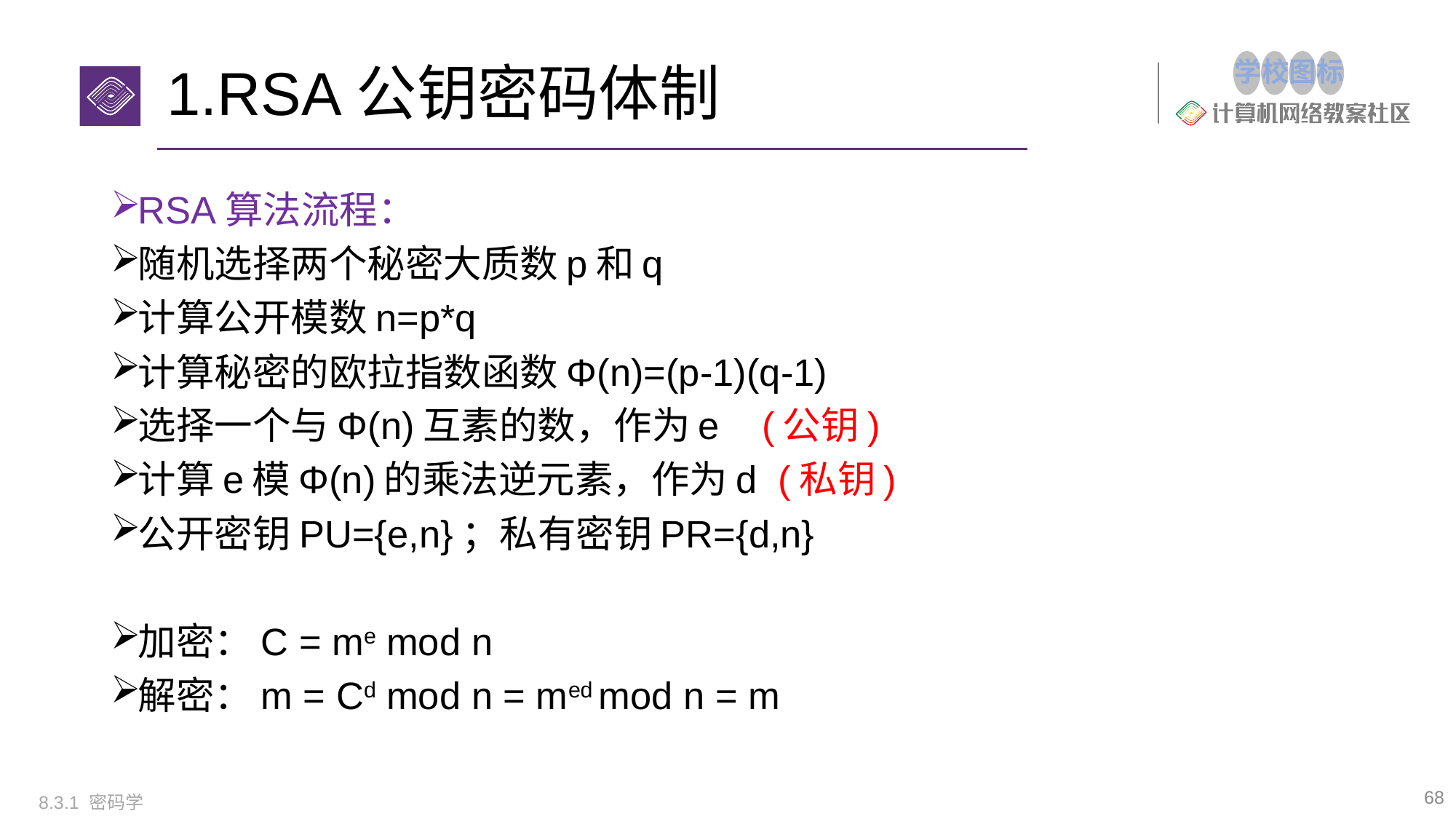

# 1.RSA公钥密码体制
RSA算法流程：
随机选择两个秘密大质数p和q
计算公开模数n=p*q
计算秘密的欧拉指数函数Φ(n)=(p-1)(q-1)
选择一个与Φ(n)互素的数，作为e    (公钥)
计算e模Φ(n)的乘法逆元素，作为d  (私钥)
公开密钥PU={e,n}；私有密钥PR={d,n}

加密：C = me mod n
解密：m = Cd mod n = med mod n = m

68
8.3.1 密码学